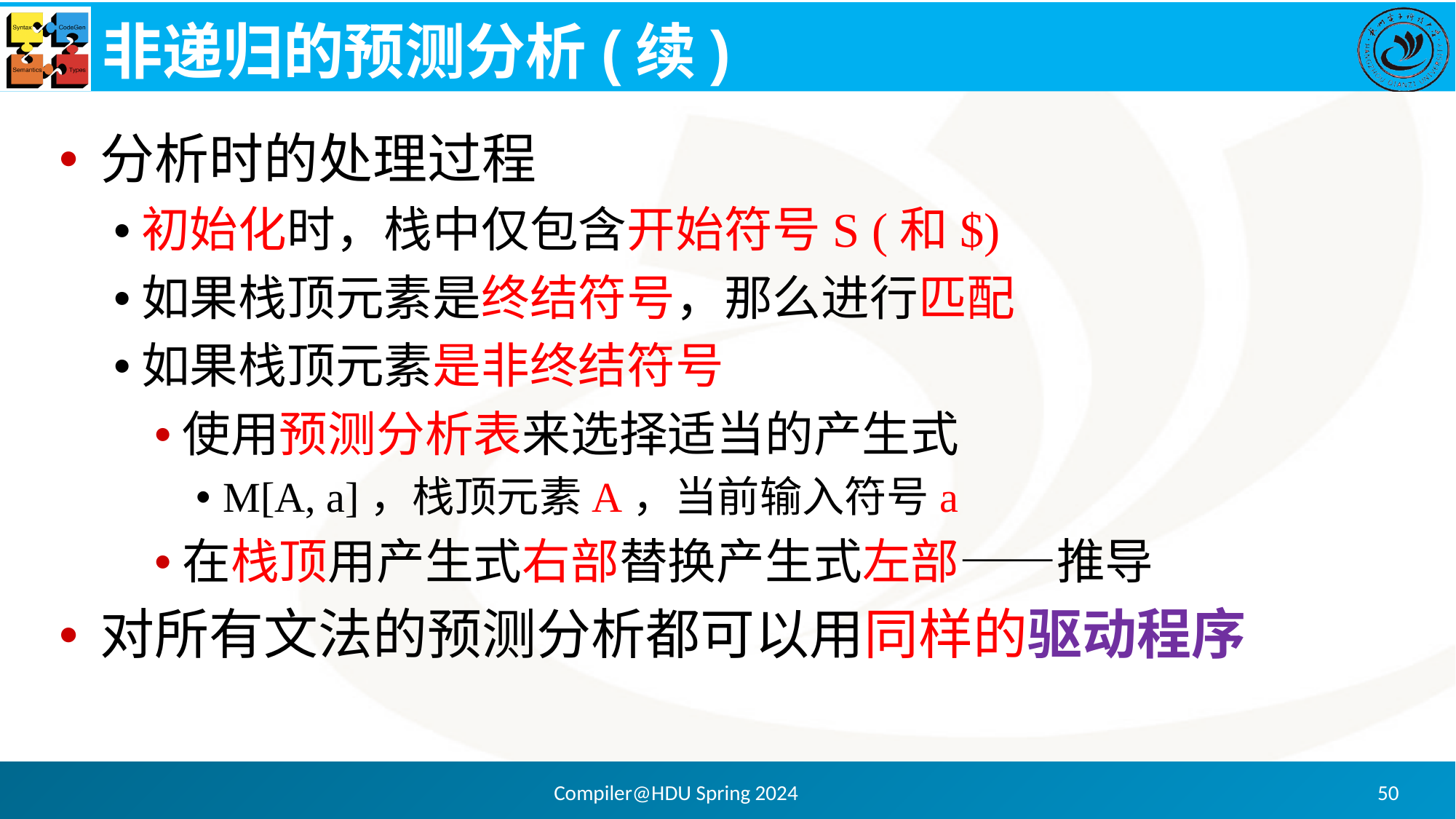

# 非递归的预测分析(续)
分析时的处理过程
初始化时，栈中仅包含开始符号S (和$)
如果栈顶元素是终结符号，那么进行匹配
如果栈顶元素是非终结符号
使用预测分析表来选择适当的产生式
M[A, a]，栈顶元素A，当前输入符号a
在栈顶用产生式右部替换产生式左部——推导
对所有文法的预测分析都可以用同样的驱动程序
Compiler@HDU Spring 2024
50